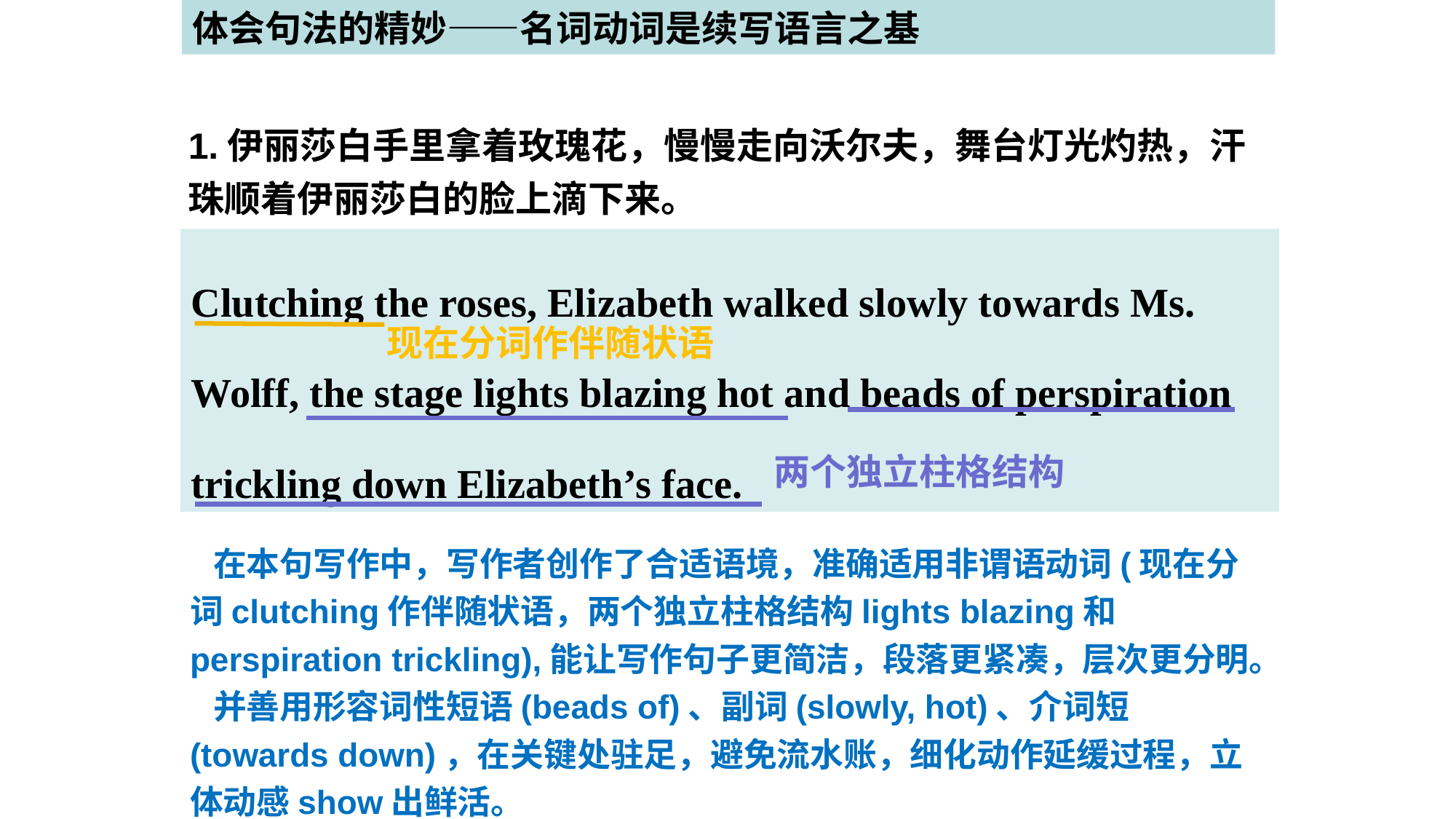

体会句法的精妙——名词动词是续写语言之基
1.伊丽莎白手里拿着玫瑰花，慢慢走向沃尔夫，舞台灯光灼热，汗珠顺着伊丽莎白的脸上滴下来。
Clutching the roses, Elizabeth walked slowly towards Ms. Wolff, the stage lights blazing hot and beads of perspiration trickling down Elizabeth’s face.
现在分词作伴随状语
两个独立柱格结构
  在本句写作中，写作者创作了合适语境，准确适用非谓语动词(现在分词clutching作伴随状语，两个独立柱格结构lights blazing和perspiration trickling),能让写作句子更简洁，段落更紧凑，层次更分明。
  并善用形容词性短语(beads of)、副词(slowly, hot)、介词短(towards down)，在关键处驻足，避免流水账，细化动作延缓过程，立体动感show出鲜活。